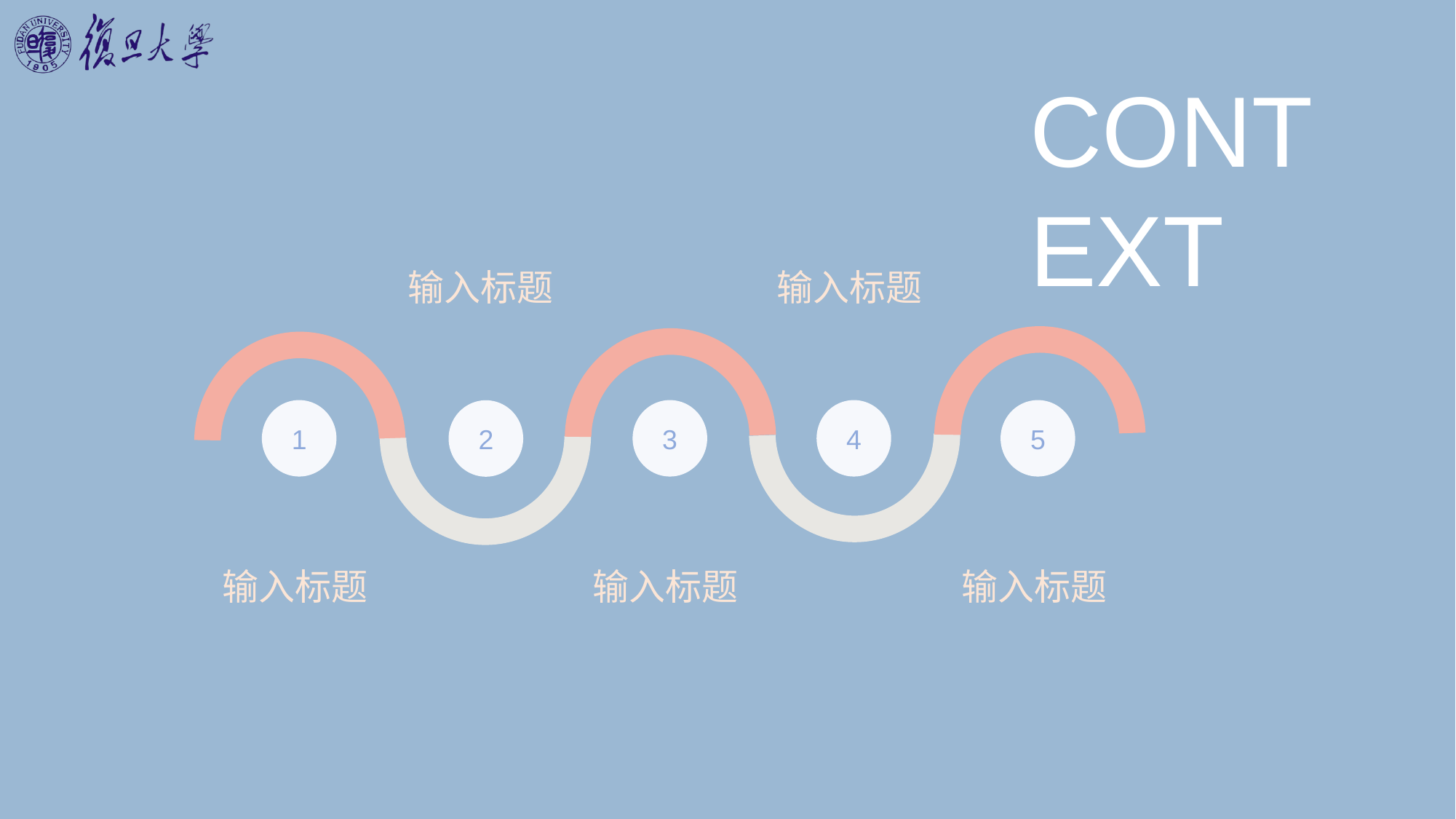

CONTEXT
输入标题
输入标题

1
3
4
5
2
输入标题
输入标题
输入标题